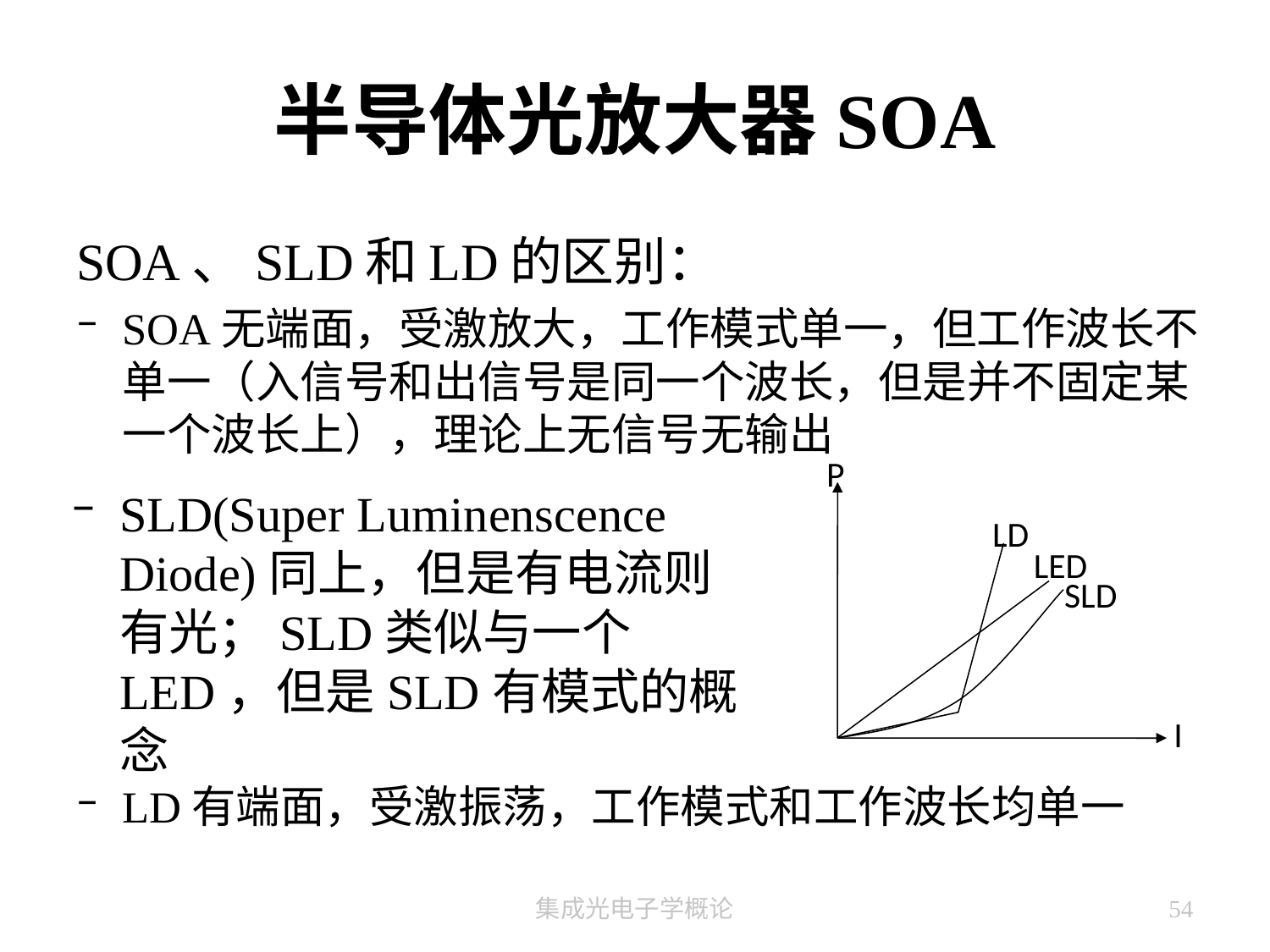

# 半导体光放大器SOA
SOA、SLD和LD的区别：
SOA无端面，受激放大，工作模式单一，但工作波长不单一（入信号和出信号是同一个波长，但是并不固定某一个波长上），理论上无信号无输出

LD有端面，受激振荡，工作模式和工作波长均单一

 P

 LD
 LED

 SLD

 I

SLD(Super Luminenscence Diode)同上，但是有电流则有光；SLD类似与一个LED，但是SLD有模式的概念

集成光电子学概论
54